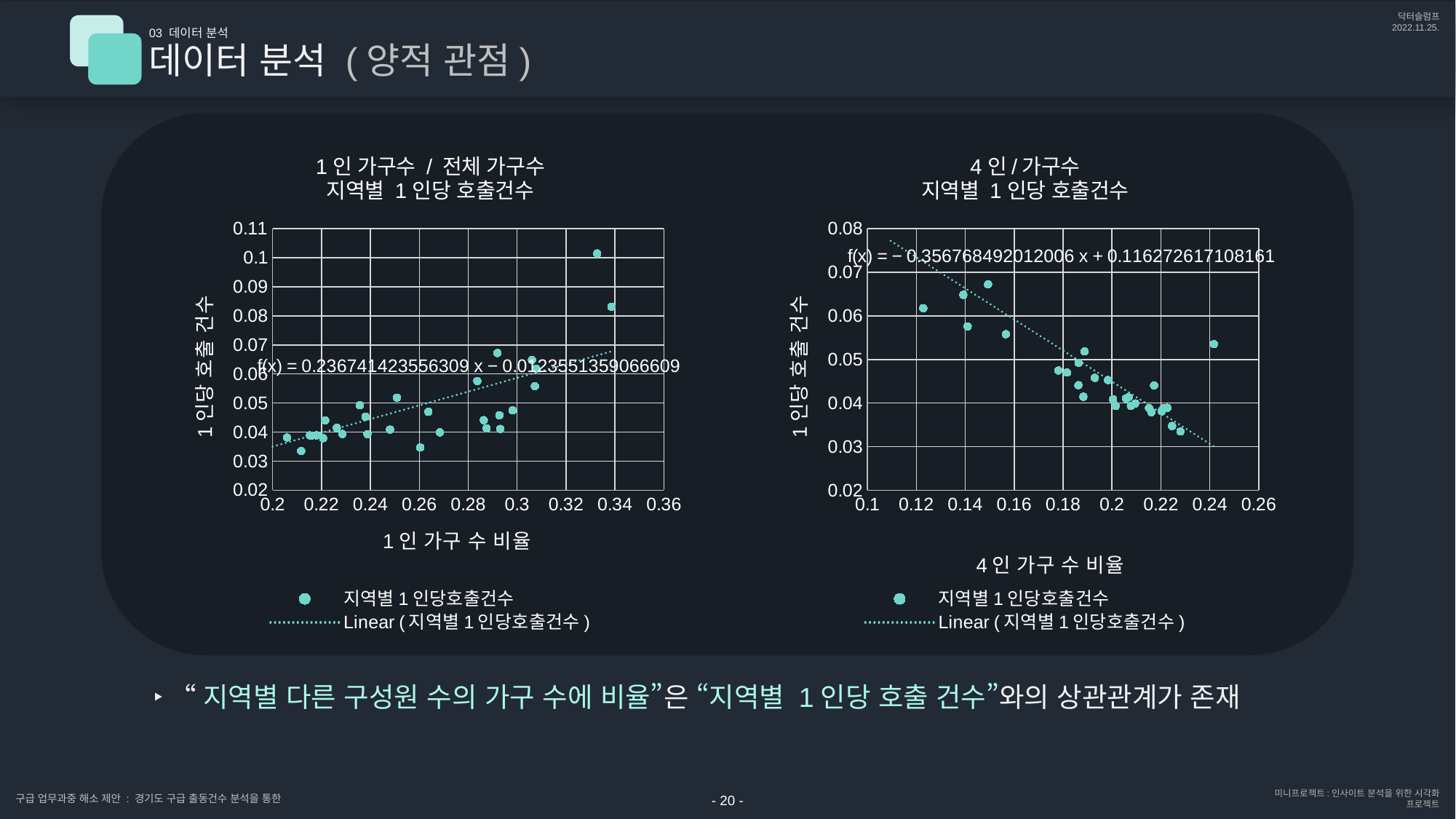

03 데이터 분석

데이터 분석 (양적 관점)

### Chart: 1인 가구수 / 전체 가구수
지역별 1인당 호출건수

| Category | 지역별1인당호출건수 |
|---|---|

### Chart: 4인/가구수
지역별 1인당 호출건수

| Category | 지역별1인당호출건수 |
|---|---|
‣ “지역별 다른 구성원 수의 가구 수에 비율”은 “지역별 1인당 호출 건수”와의 상관관계가 존재
- 20 -